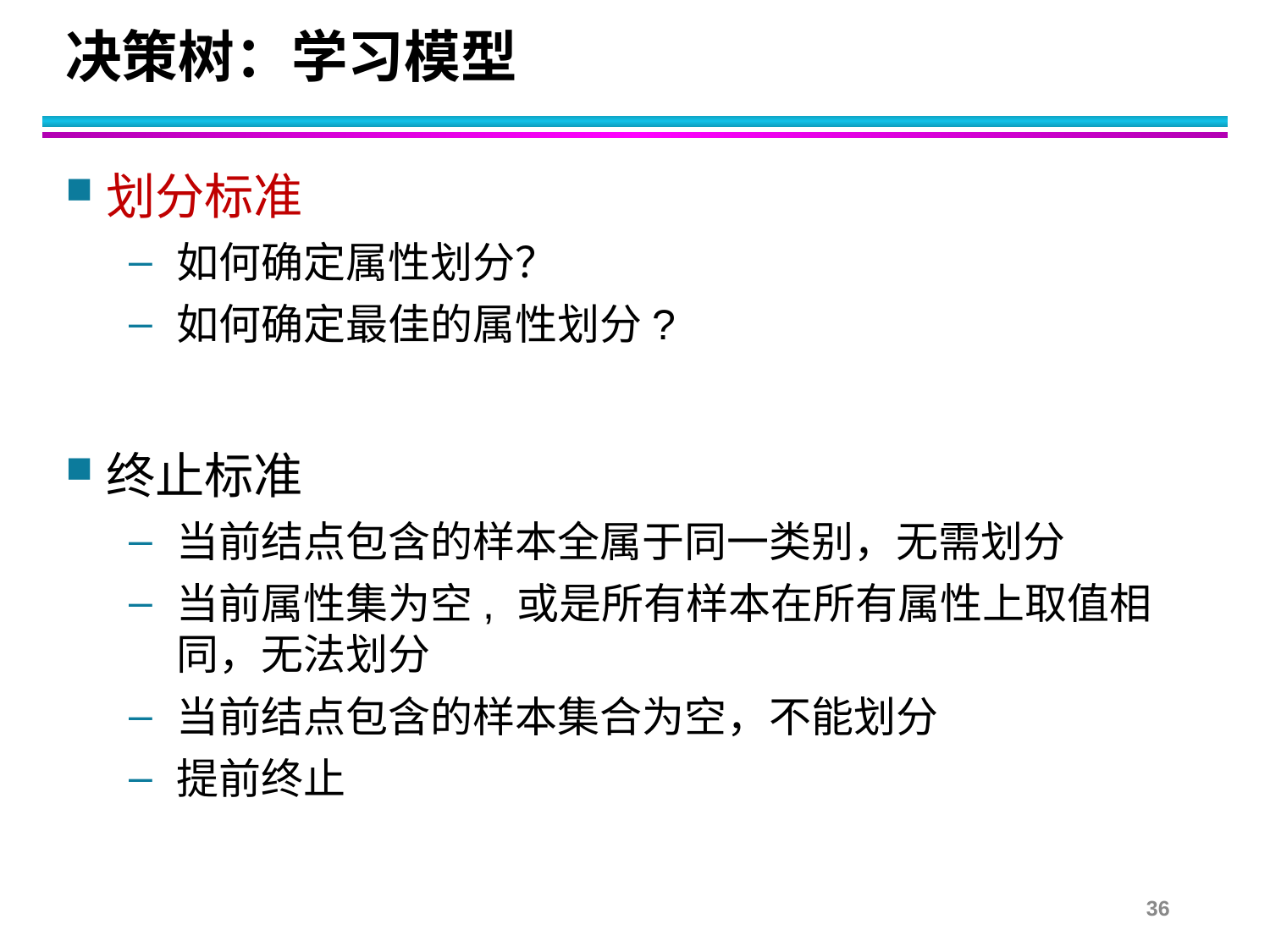

# 决策树：学习模型
划分标准
如何确定属性划分？
如何确定最佳的属性划分?

终止标准
当前结点包含的样本全属于同一类别，无需划分
当前属性集为空, 或是所有样本在所有属性上取值相同，无法划分
当前结点包含的样本集合为空，不能划分
提前终止

36